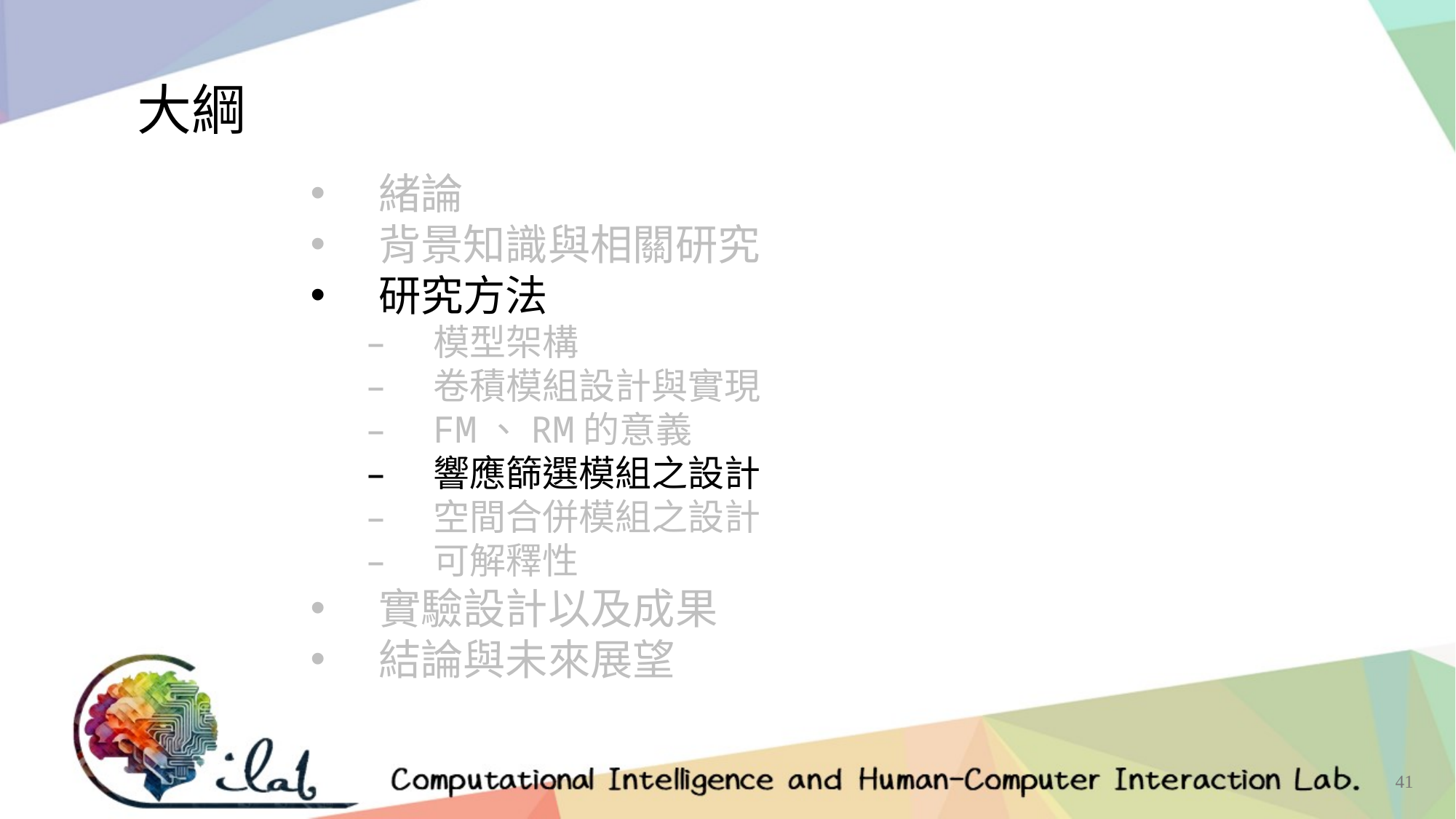

大綱
緒論
背景知識與相關研究
研究方法
模型架構
卷積模組設計與實現
FM、RM的意義
響應篩選模組之設計
空間合併模組之設計
可解釋性
實驗設計以及成果
結論與未來展望
41